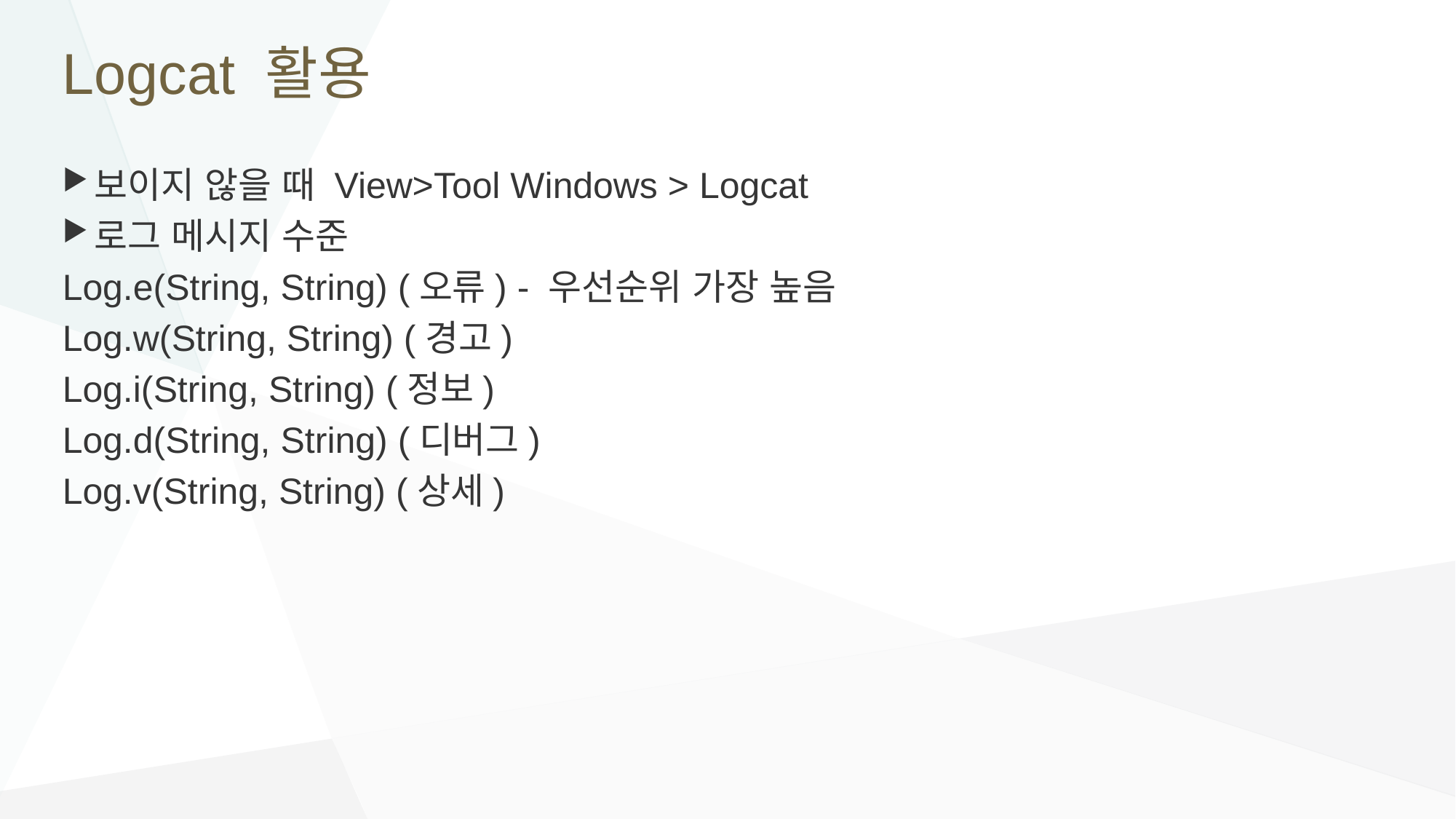

# Logcat 활용
보이지 않을 때 View>Tool Windows > Logcat
로그 메시지 수준
Log.e(String, String) (오류) - 우선순위 가장 높음
Log.w(String, String) (경고)
Log.i(String, String) (정보)
Log.d(String, String) (디버그)
Log.v(String, String) (상세)